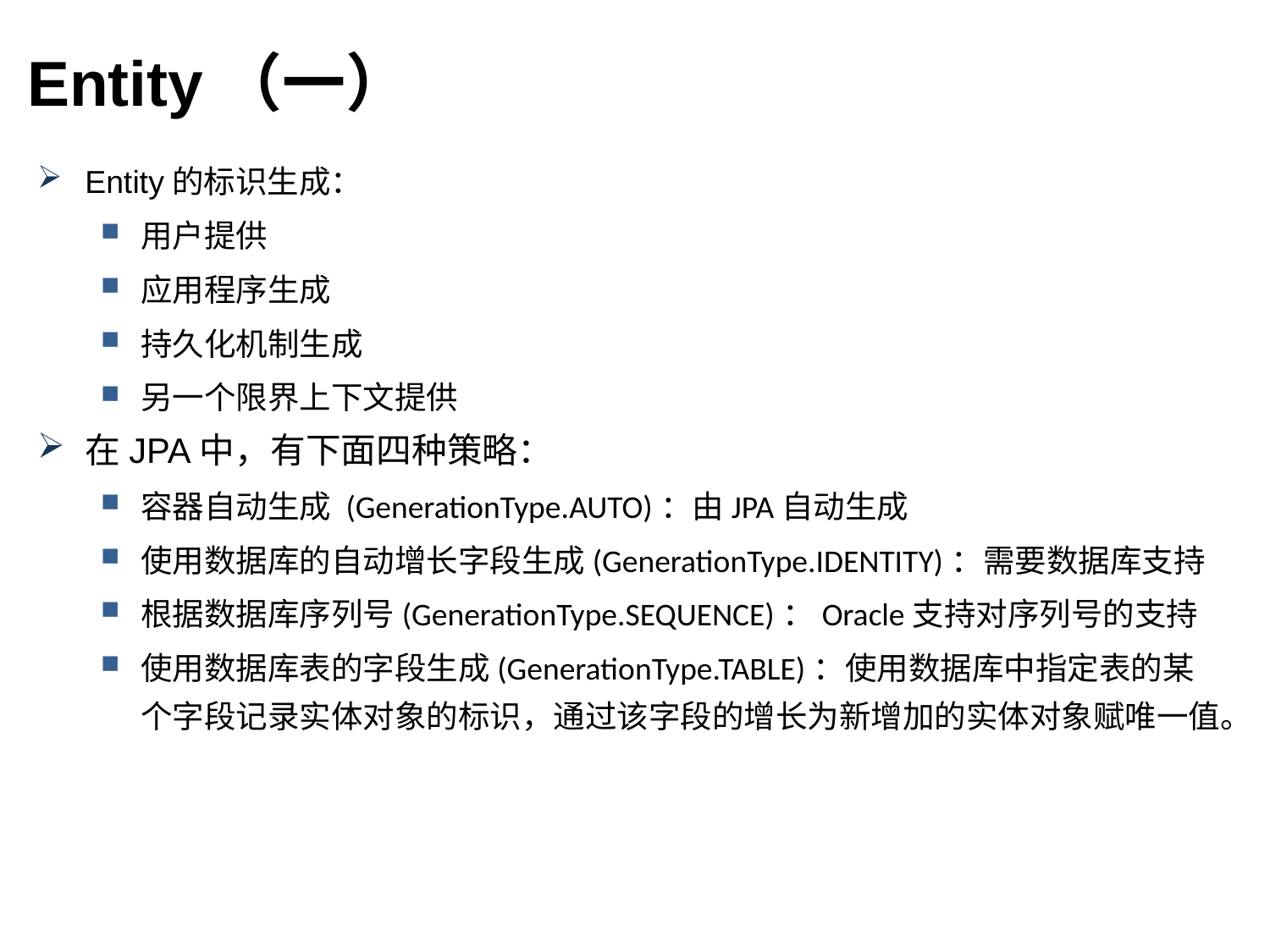

Entity（一）
Entity的标识生成：
用户提供
应用程序生成
持久化机制生成
另一个限界上下文提供
在JPA中，有下面四种策略：
容器自动生成 (GenerationType.AUTO)：由JPA自动生成
使用数据库的自动增长字段生成(GenerationType.IDENTITY)：需要数据库支持
根据数据库序列号(GenerationType.SEQUENCE)：Oracle支持对序列号的支持
使用数据库表的字段生成(GenerationType.TABLE)：使用数据库中指定表的某个字段记录实体对象的标识，通过该字段的增长为新增加的实体对象赋唯一值。